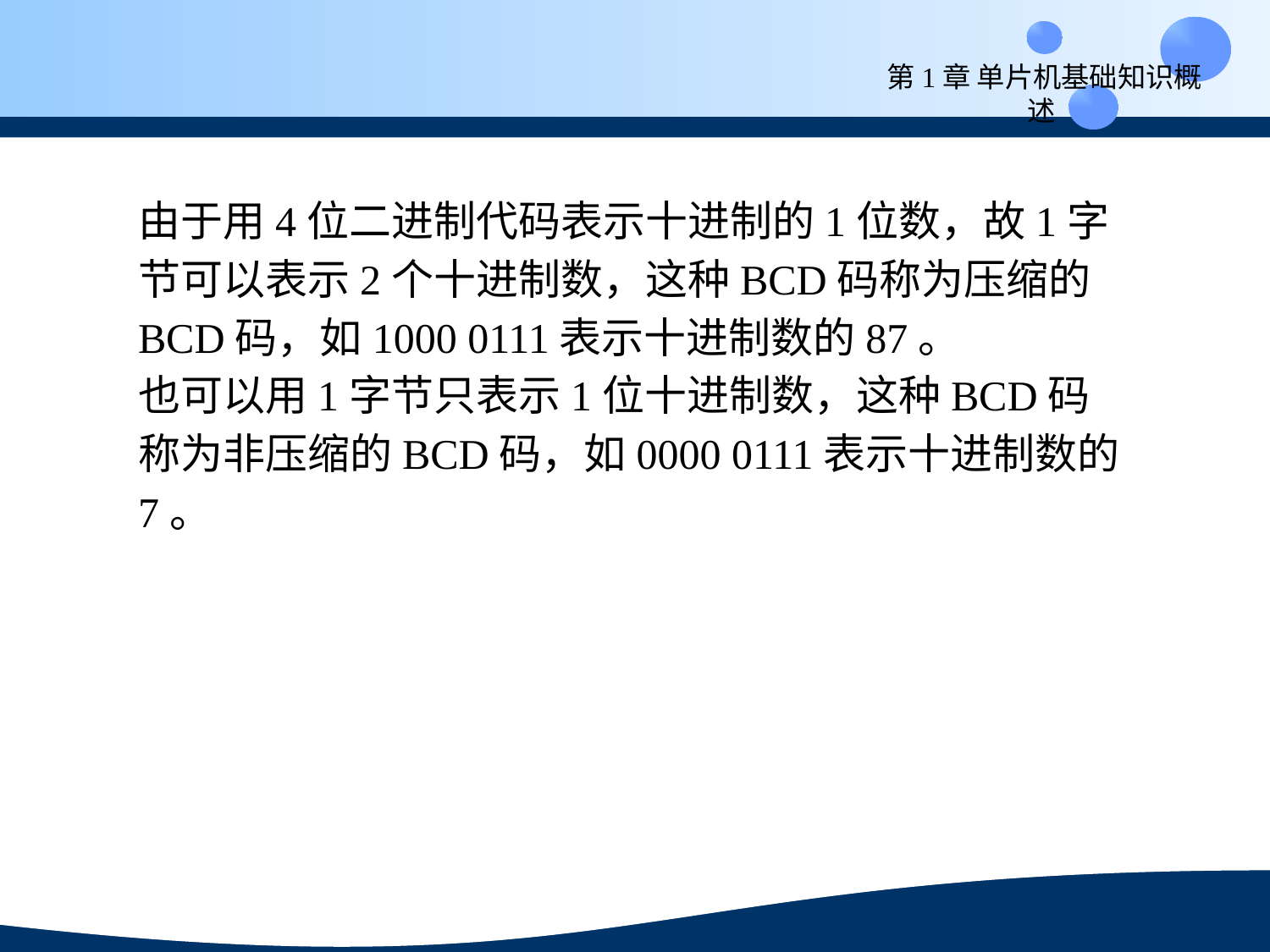

第1章 单片机基础知识概述
由于用4位二进制代码表示十进制的1位数，故1字节可以表示2个十进制数，这种BCD码称为压缩的BCD码，如1000 0111表示十进制数的87。
也可以用1字节只表示1位十进制数，这种BCD码称为非压缩的BCD码，如0000 0111表示十进制数的7。